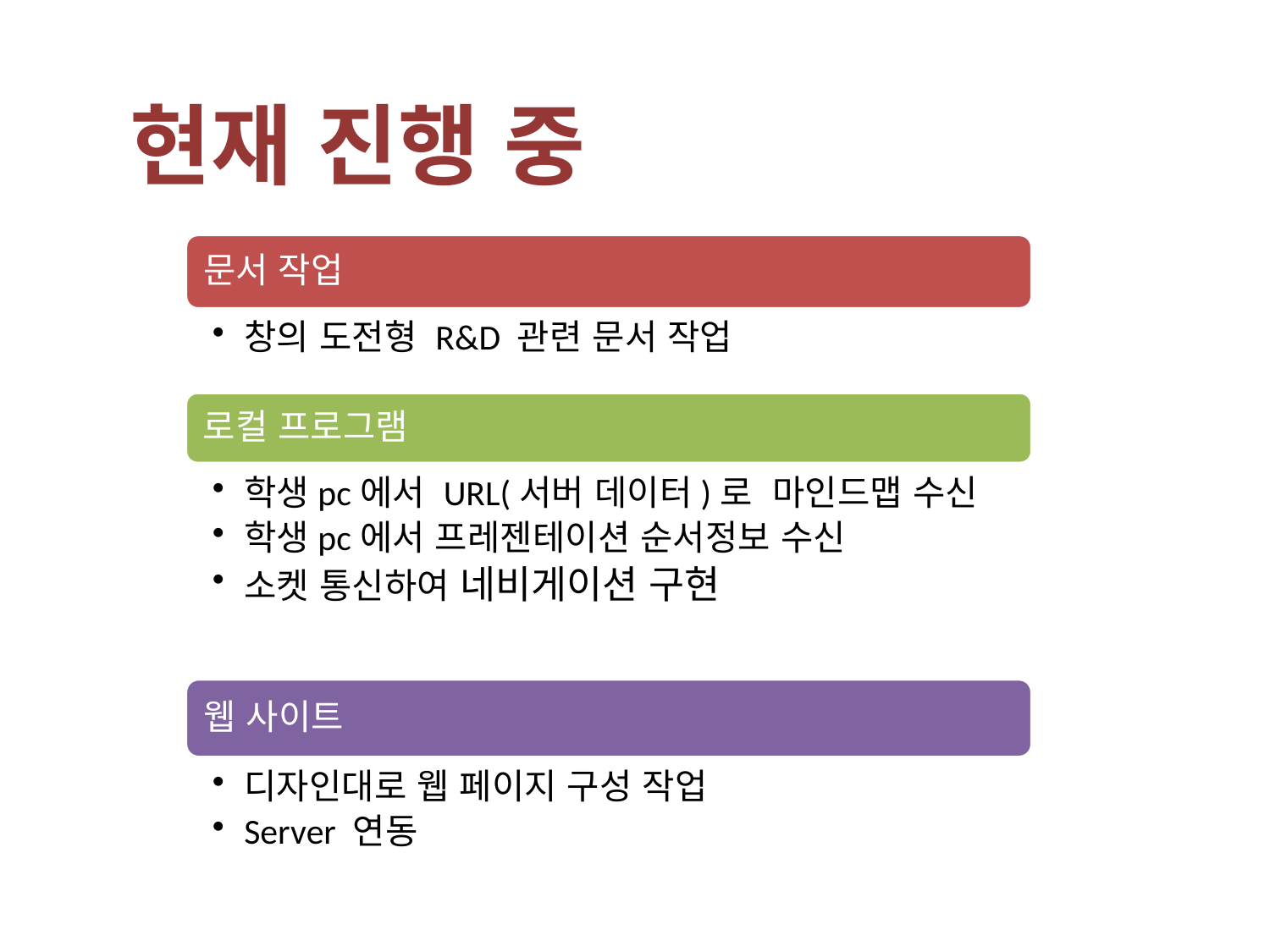

현재 진행 중
문서 작업
창의 도전형 R&D 관련 문서 작업
로컬 프로그램
학생pc에서 URL(서버 데이터)로  마인드맵 수신
학생pc에서 프레젠테이션 순서정보 수신
소켓 통신하여 네비게이션 구현
웹 사이트
디자인대로 웹 페이지 구성 작업
Server 연동